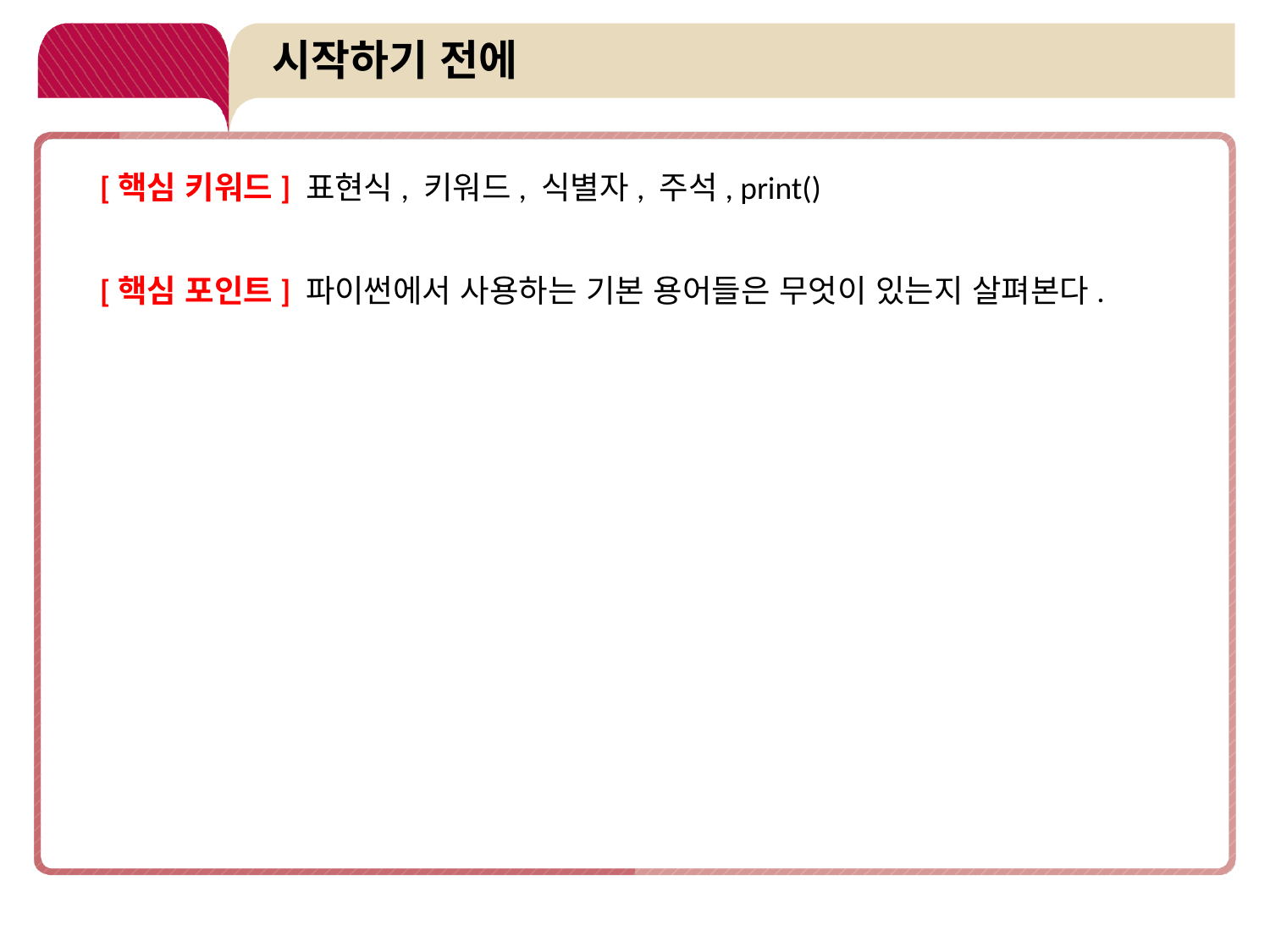

# 시작하기 전에
[핵심 키워드] 표현식, 키워드, 식별자, 주석, print()

[핵심 포인트] 파이썬에서 사용하는 기본 용어들은 무엇이 있는지 살펴본다.